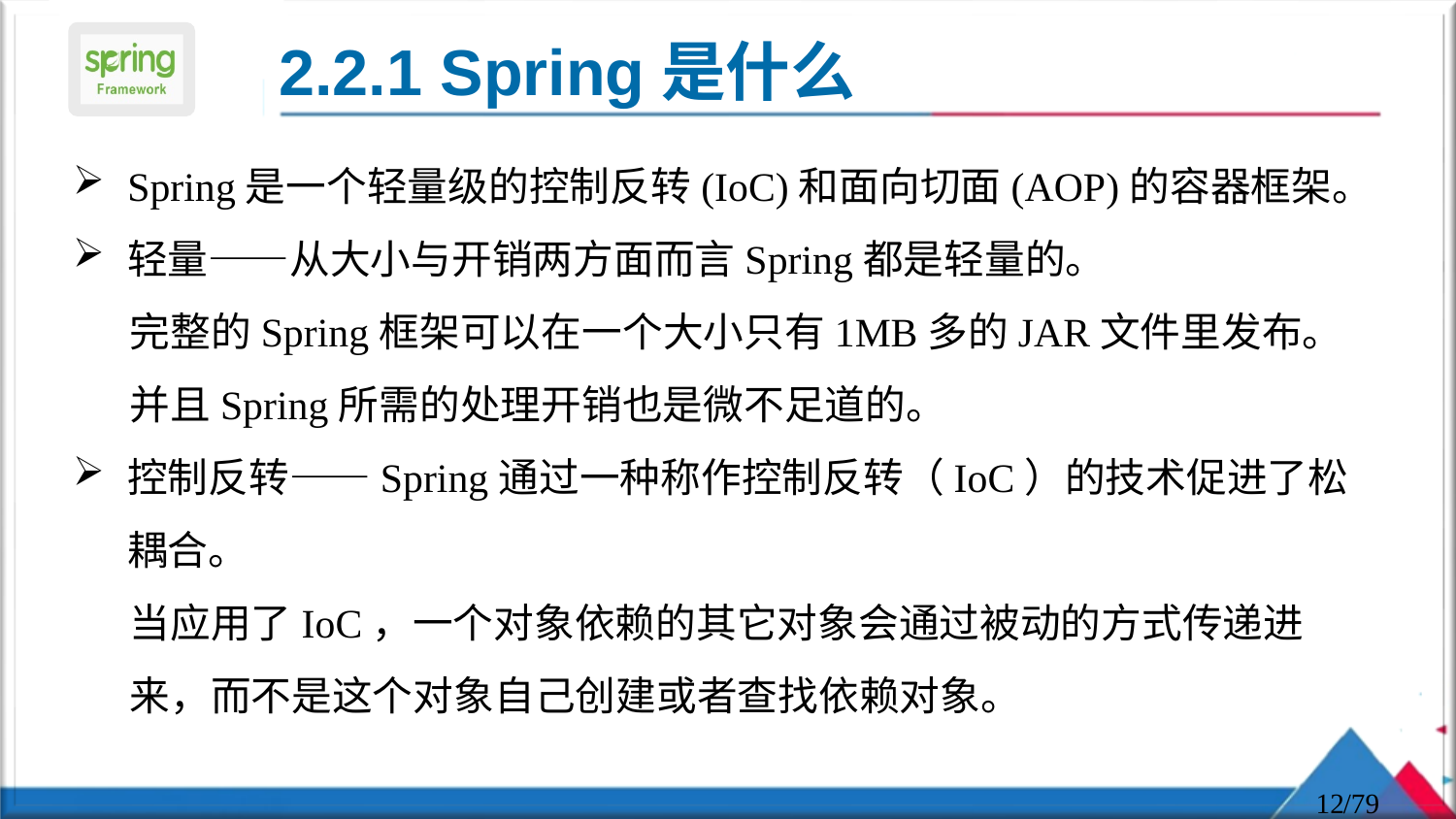

# 2.2.1 Spring是什么
Spring是一个轻量级的控制反转(IoC)和面向切面(AOP)的容器框架。
轻量——从大小与开销两方面而言Spring都是轻量的。
完整的Spring框架可以在一个大小只有1MB多的JAR文件里发布。并且Spring所需的处理开销也是微不足道的。
控制反转——Spring通过一种称作控制反转（IoC）的技术促进了松耦合。
当应用了IoC，一个对象依赖的其它对象会通过被动的方式传递进来，而不是这个对象自己创建或者查找依赖对象。

12
/79